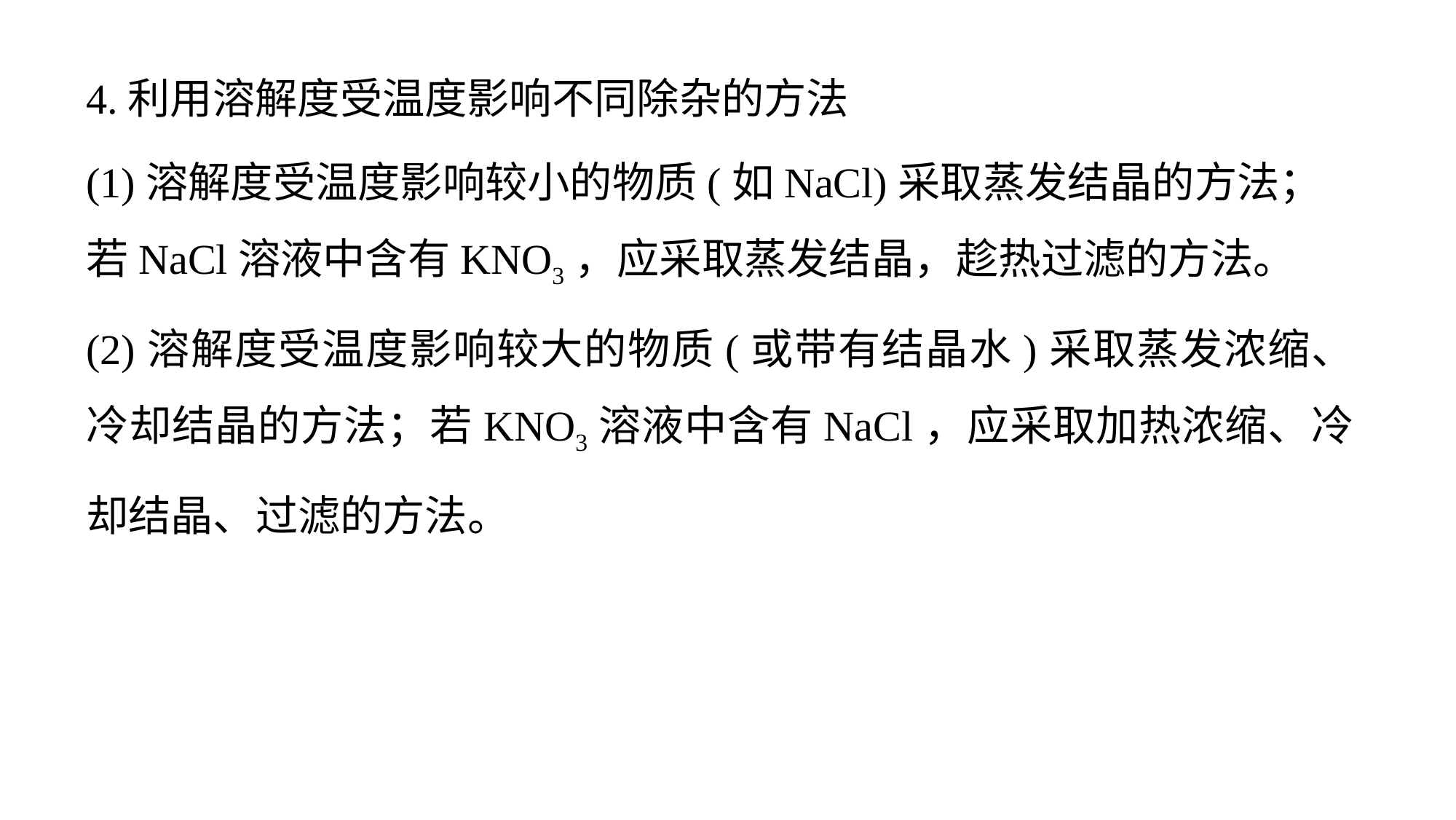

4.利用溶解度受温度影响不同除杂的方法
(1)溶解度受温度影响较小的物质(如NaCl)采取蒸发结晶的方法；
若NaCl溶液中含有KNO3，应采取蒸发结晶，趁热过滤的方法。
(2)溶解度受温度影响较大的物质(或带有结晶水)采取蒸发浓缩、冷却结晶的方法；若KNO3溶液中含有NaCl，应采取加热浓缩、冷却结晶、过滤的方法。